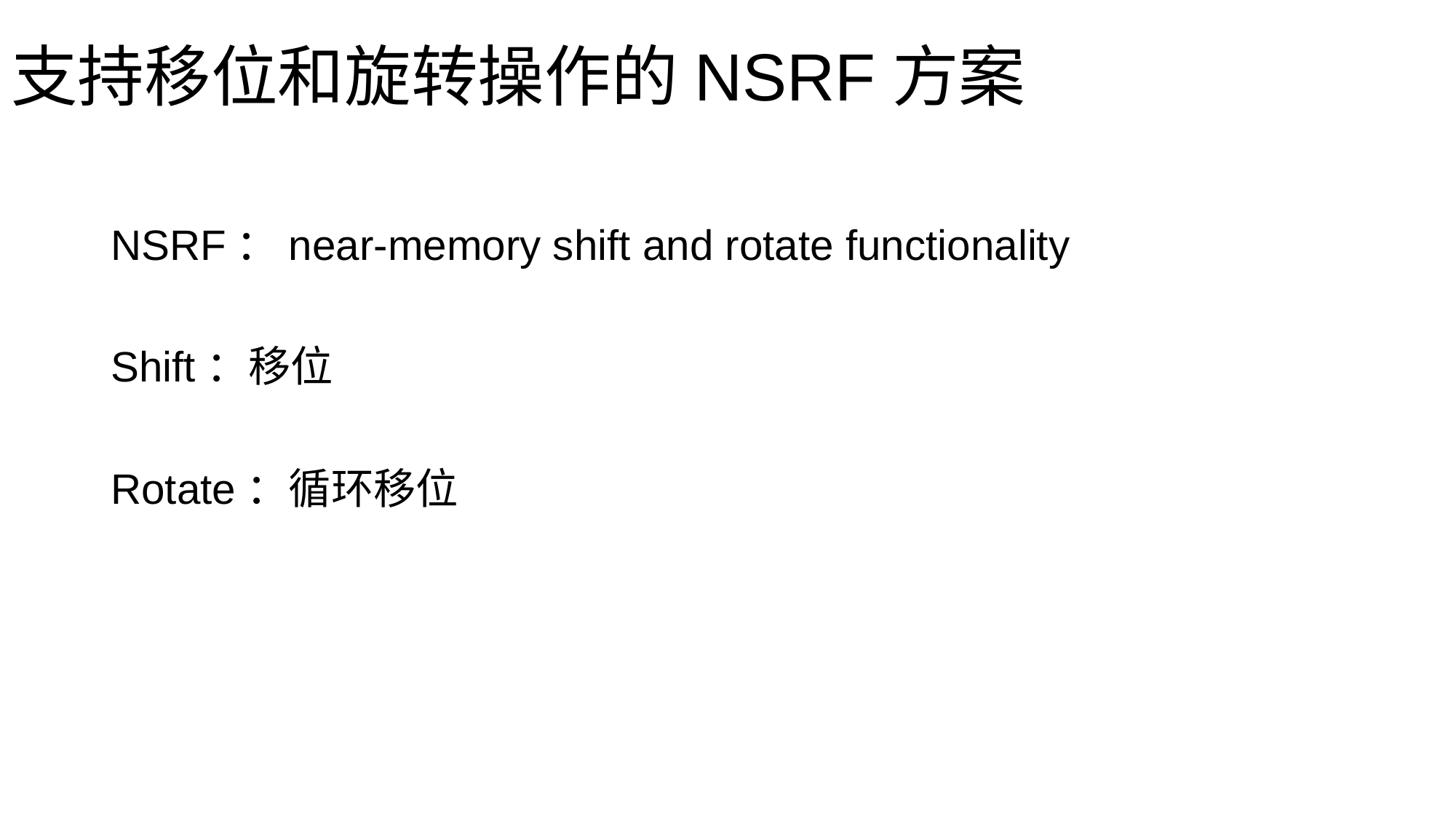

# 支持移位和旋转操作的NSRF方案
NSRF：near-memory shift and rotate functionality

Shift：移位

Rotate：循环移位